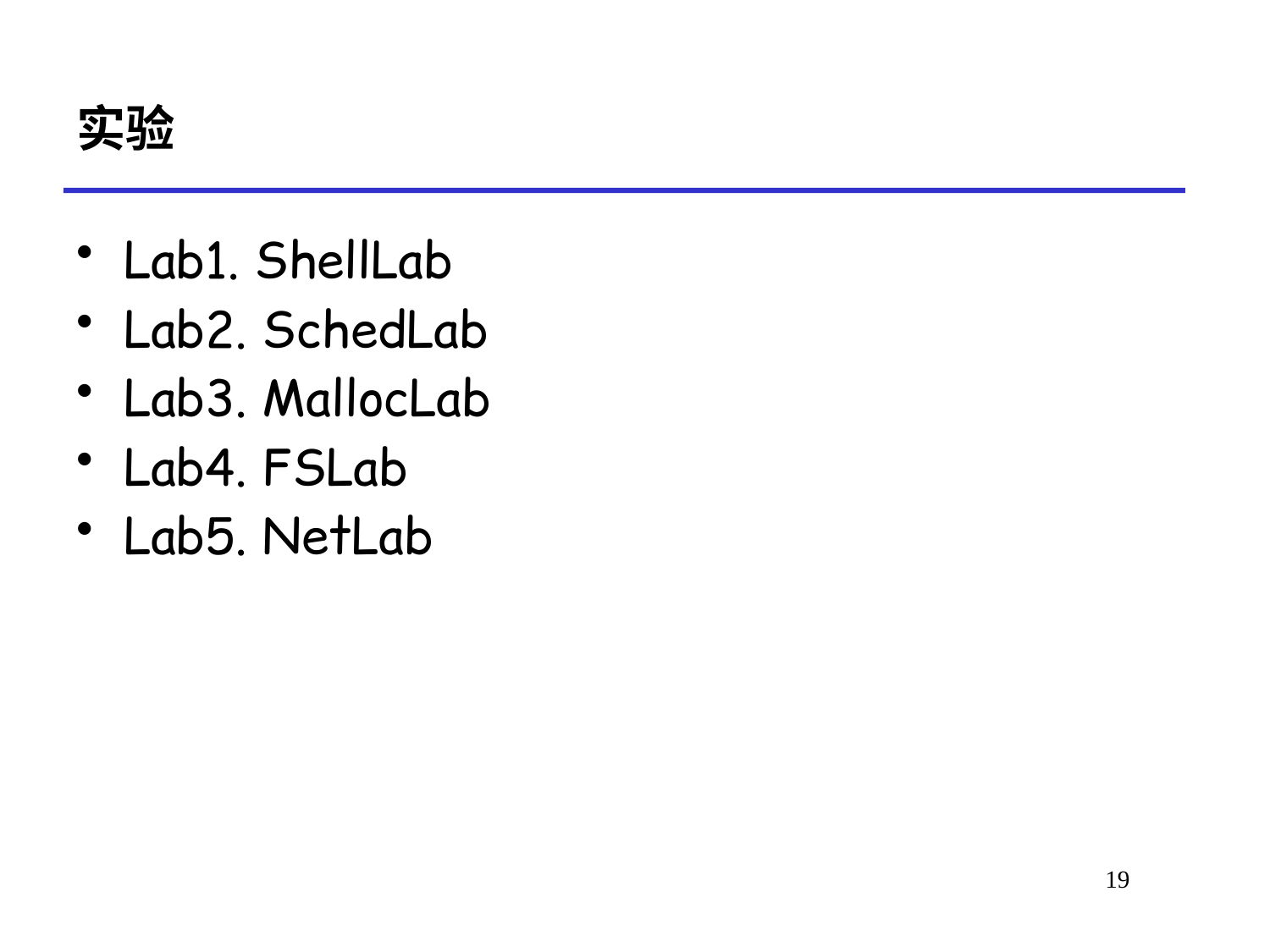

# 实验
Lab1. ShellLab
Lab2. SchedLab
Lab3. MallocLab
Lab4. FSLab
Lab5. NetLab
19